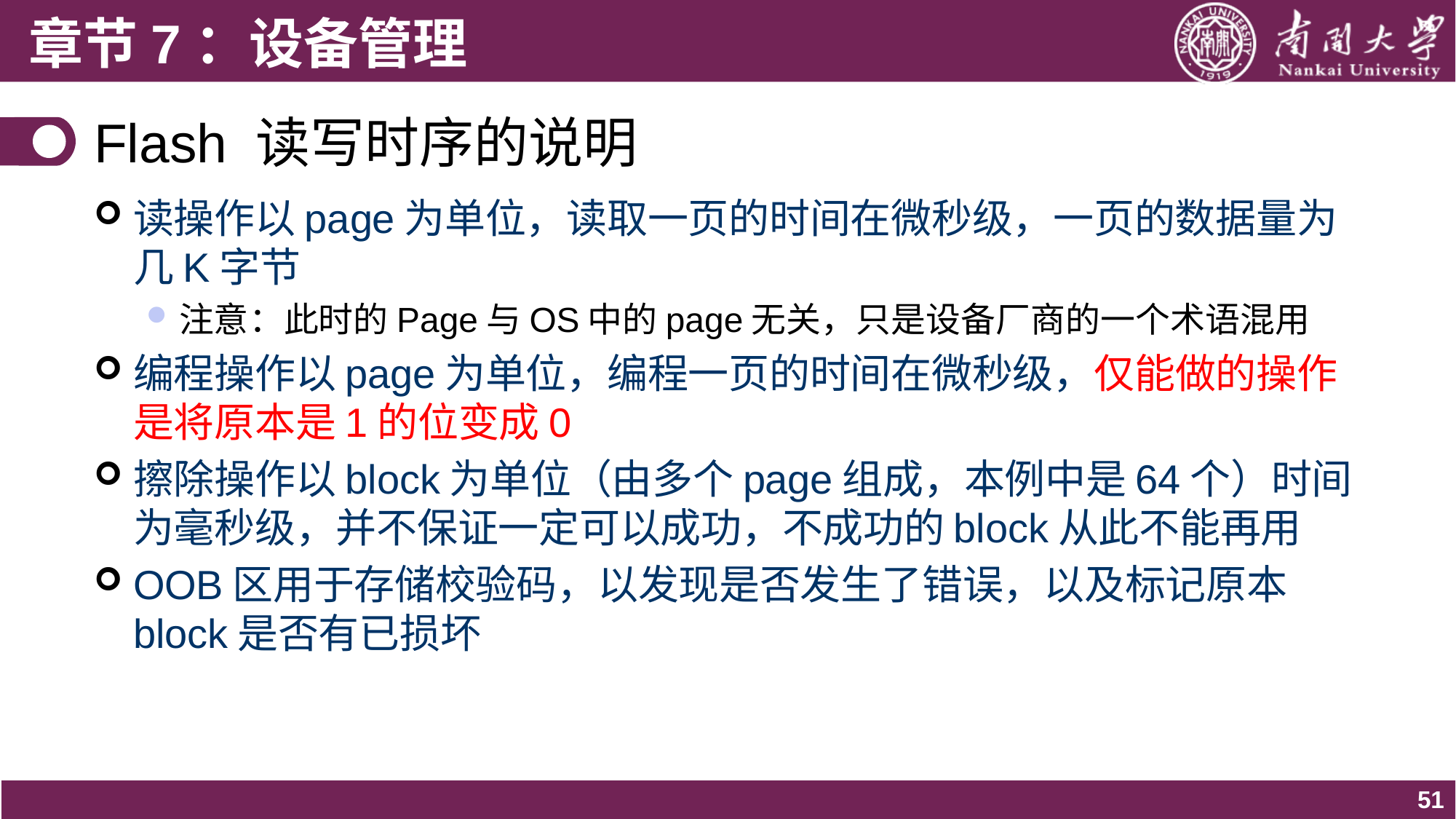

# Flash 读写时序的说明
读操作以page为单位，读取一页的时间在微秒级，一页的数据量为几K字节
注意：此时的Page与OS中的page无关，只是设备厂商的一个术语混用
编程操作以page为单位，编程一页的时间在微秒级，仅能做的操作是将原本是1的位变成0
擦除操作以block为单位（由多个page组成，本例中是64个）时间为毫秒级，并不保证一定可以成功，不成功的block从此不能再用
OOB区用于存储校验码，以发现是否发生了错误，以及标记原本block是否有已损坏
51